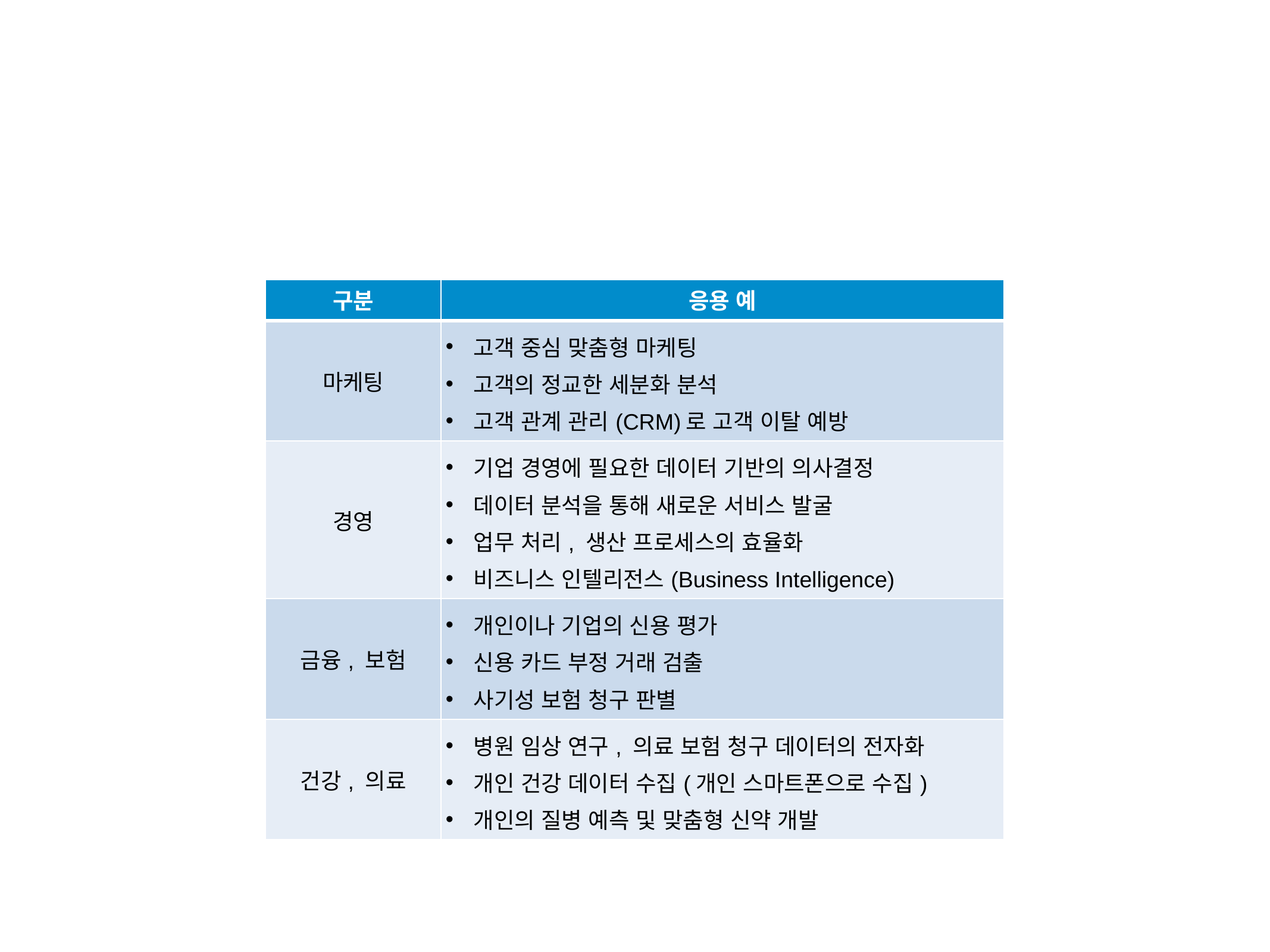

#

| 구분 | 응용 예 |
| --- | --- |
| 마케팅 | 고객 중심 맞춤형 마케팅 고객의 정교한 세분화 분석 고객 관계 관리(CRM)로 고객 이탈 예방 |
| 경영 | 기업 경영에 필요한 데이터 기반의 의사결정 데이터 분석을 통해 새로운 서비스 발굴 업무 처리, 생산 프로세스의 효율화 비즈니스 인텔리전스(Business Intelligence) |
| 금융, 보험 | 개인이나 기업의 신용 평가 신용 카드 부정 거래 검출 사기성 보험 청구 판별 |
| 건강, 의료 | 병원 임상 연구, 의료 보험 청구 데이터의 전자화 개인 건강 데이터 수집(개인 스마트폰으로 수집) 개인의 질병 예측 및 맞춤형 신약 개발 |
27